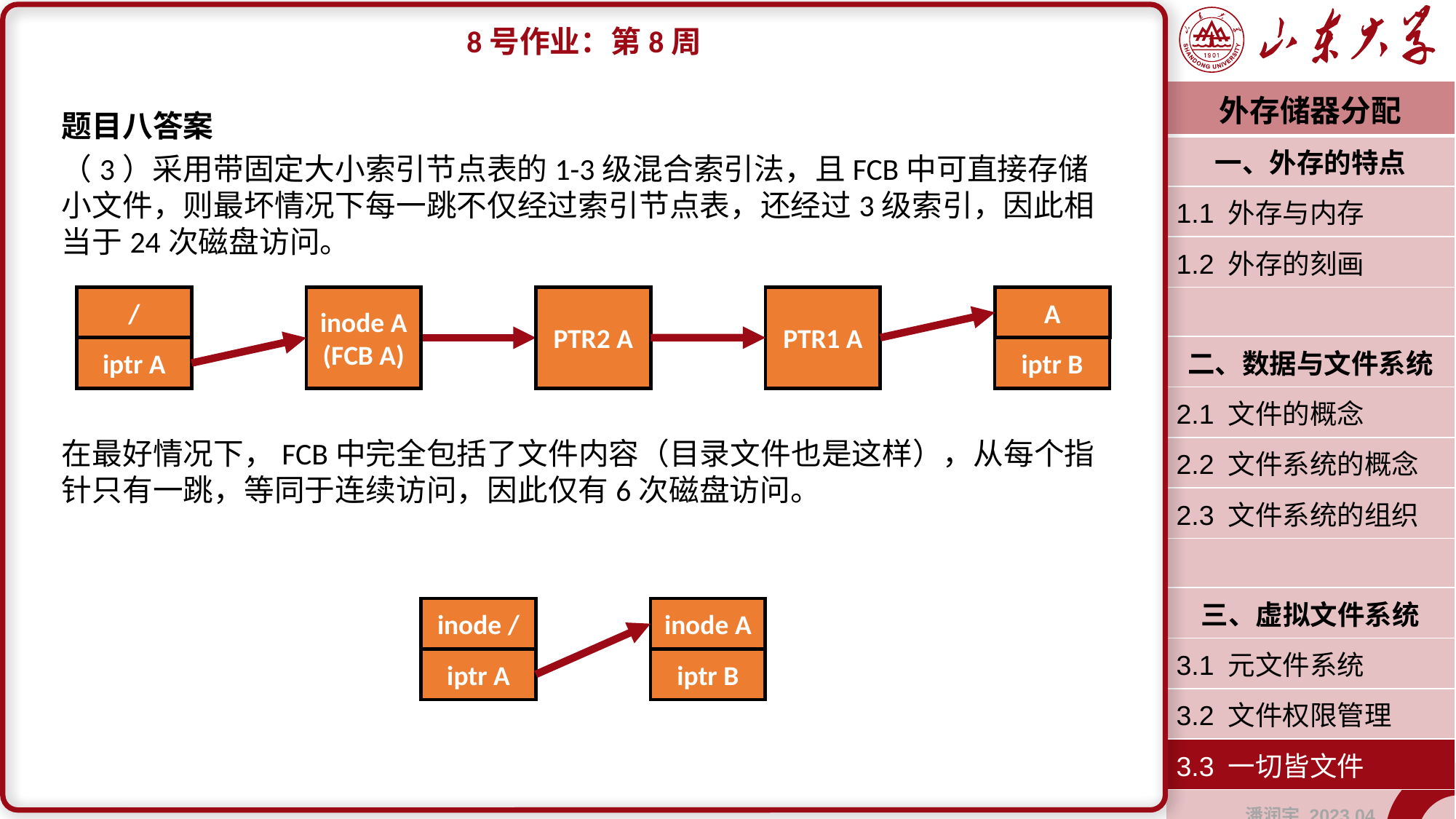

8号作业：第8周

题目八答案
（3）采用带固定大小索引节点表的1-3级混合索引法，且FCB中可直接存储小文件，则最坏情况下每一跳不仅经过索引节点表，还经过3级索引，因此相当于24次磁盘访问。

在最好情况下，FCB中完全包括了文件内容（目录文件也是这样），从每个指针只有一跳，等同于连续访问，因此仅有6次磁盘访问。
| 外存储器分配 |
| --- |
| 一、外存的特点 |
| 1.1 外存与内存 |
| 1.2 外存的刻画 |
|  |
| 二、数据与文件系统 |
| 2.1 文件的概念 |
| 2.2 文件系统的概念 |
| 2.3 文件系统的组织 |
|  |
| 三、虚拟文件系统 |
| 3.1 元文件系统 |
| 3.2 文件权限管理 |
| 3.3 一切皆文件 |
| 潘润宇 2023.04 |
PTR1 A
/
inode A
(FCB A)
PTR2 A
A
iptr A
iptr B
inode /
inode A
iptr A
iptr B